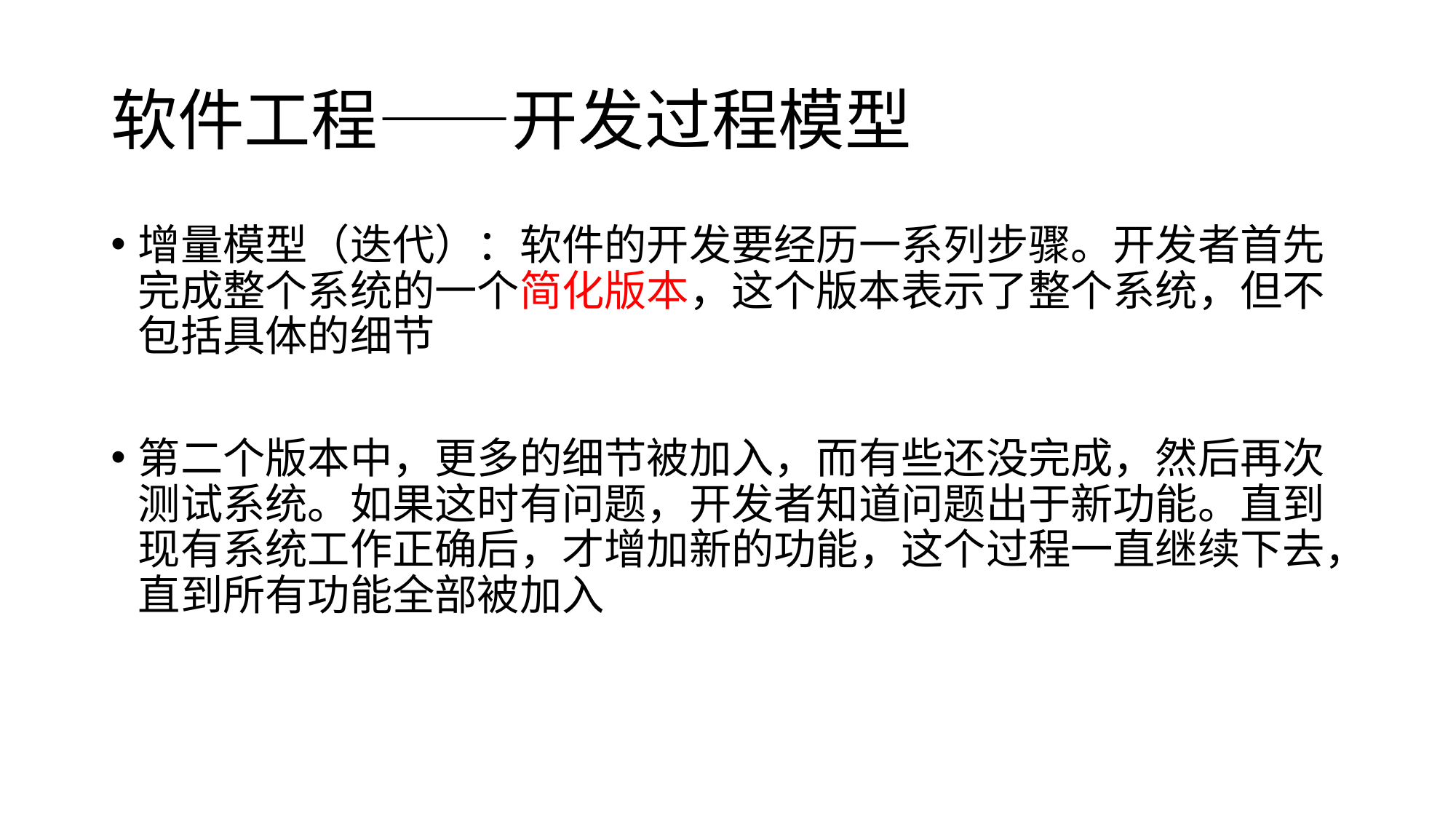

# 软件工程——开发过程模型
增量模型（迭代）：软件的开发要经历一系列步骤。开发者首先完成整个系统的一个简化版本，这个版本表示了整个系统，但不包括具体的细节

第二个版本中，更多的细节被加入，而有些还没完成，然后再次测试系统。如果这时有问题，开发者知道问题出于新功能。直到现有系统工作正确后，才增加新的功能，这个过程一直继续下去，直到所有功能全部被加入